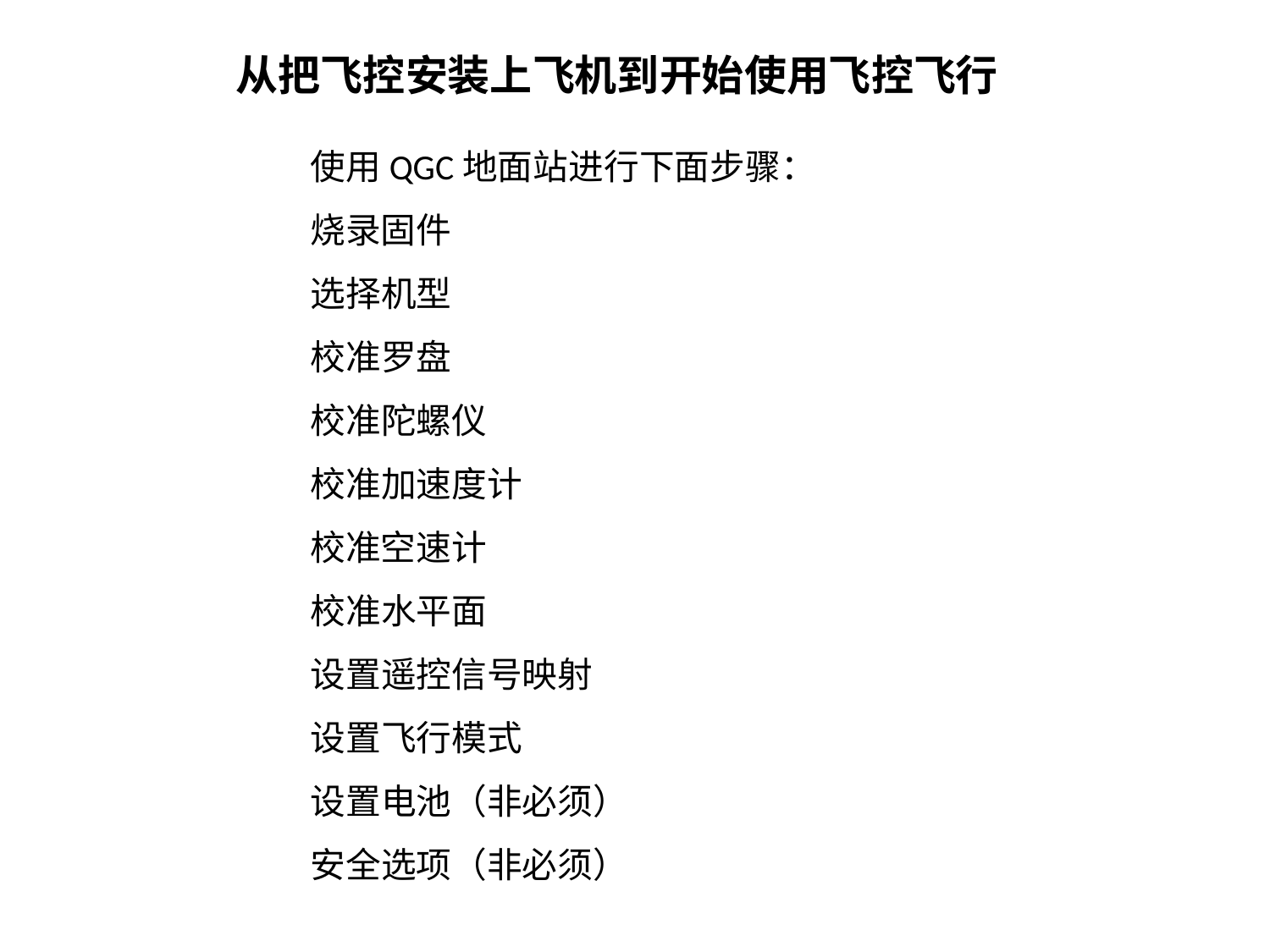

从把飞控安装上飞机到开始使用飞控飞行
使用QGC地面站进行下面步骤：
烧录固件
选择机型
校准罗盘
校准陀螺仪
校准加速度计
校准空速计
校准水平面
设置遥控信号映射
设置飞行模式
设置电池（非必须）
安全选项（非必须）